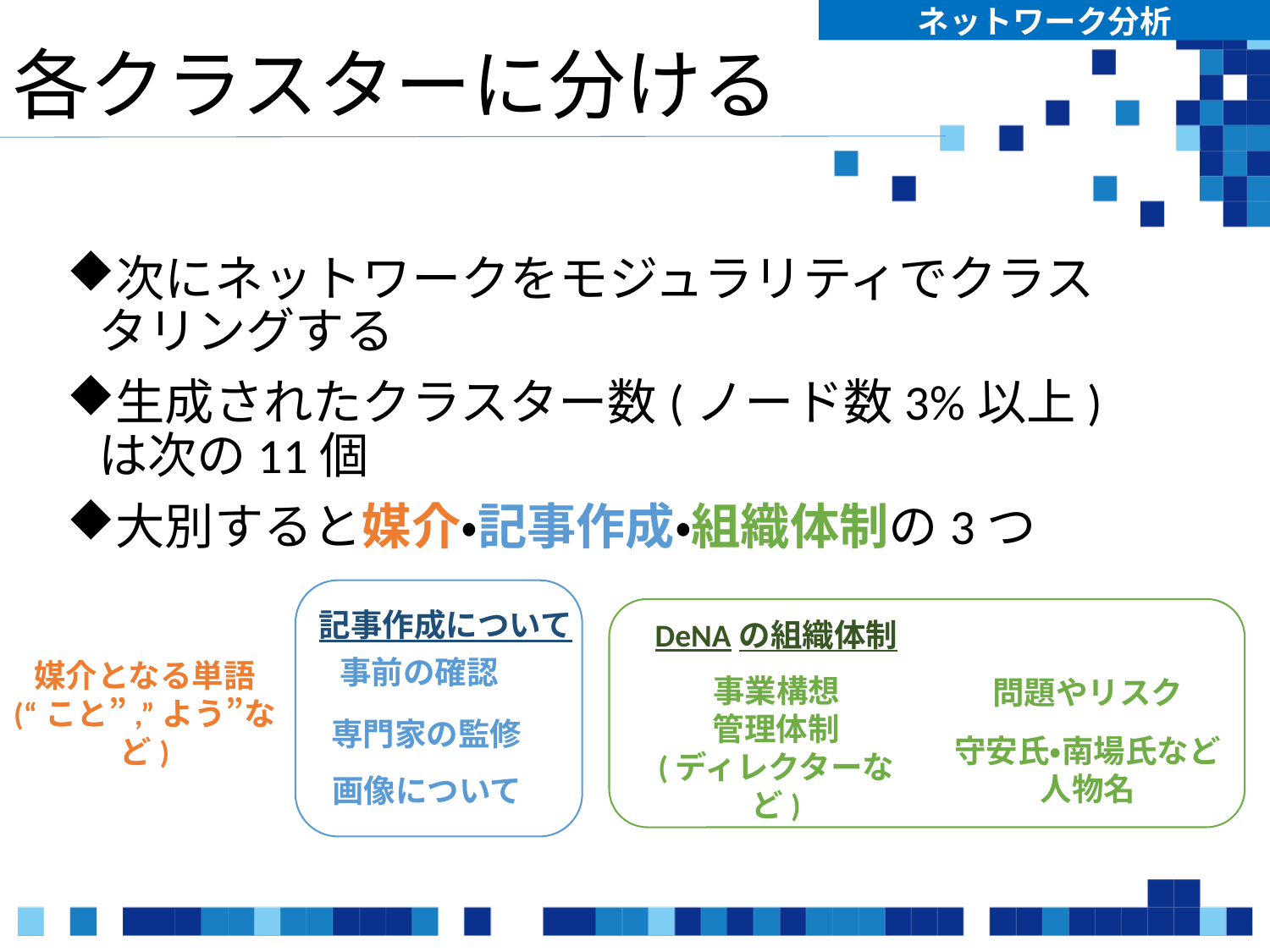

ネットワーク分析
# 各クラスターに分ける
次にネットワークをモジュラリティでクラスタリングする
生成されたクラスター数(ノード数3%以上)は次の11個
大別すると媒介・記事作成・組織体制の3つ

記事作成について

DeNAの組織体制
事前の確認
事業構想
問題やリスク
媒介となる単語
(“こと”,”よう”など)
専門家の監修
管理体制
(ディレクターなど)
守安氏・南場氏など
人物名
画像について